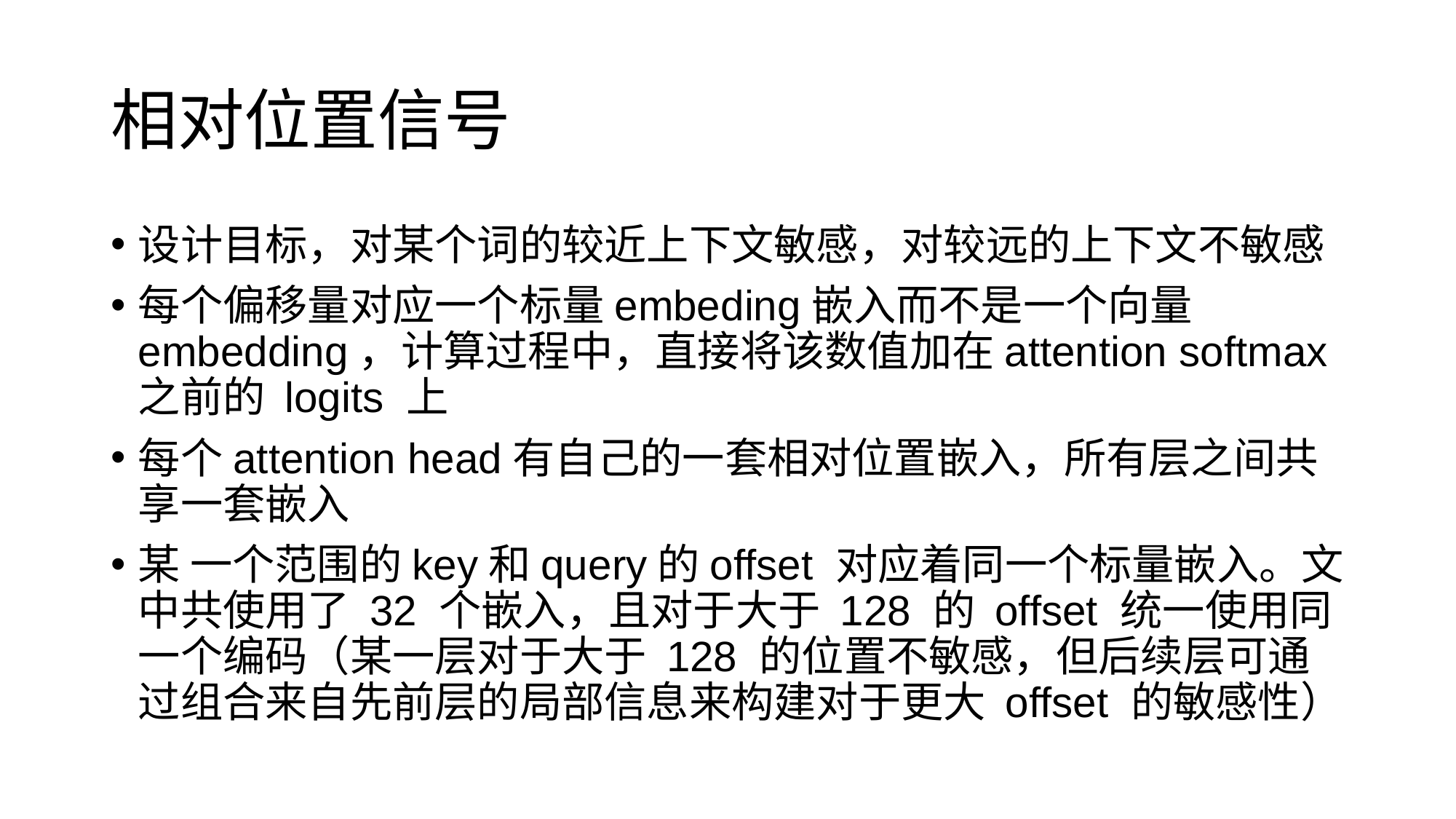

# 相对位置信号
设计目标，对某个词的较近上下文敏感，对较远的上下文不敏感
每个偏移量对应一个标量embeding嵌入而不是一个向量embedding，计算过程中，直接将该数值加在attention softmax 之前的 logits 上
每个attention head有自己的一套相对位置嵌入，所有层之间共享一套嵌入
某 一个范围的key和query的offset 对应着同一个标量嵌入。文中共使用了 32 个嵌入，且对于大于 128 的 offset 统一使用同一个编码（某一层对于大于 128 的位置不敏感，但后续层可通过组合来自先前层的局部信息来构建对于更大 offset 的敏感性）